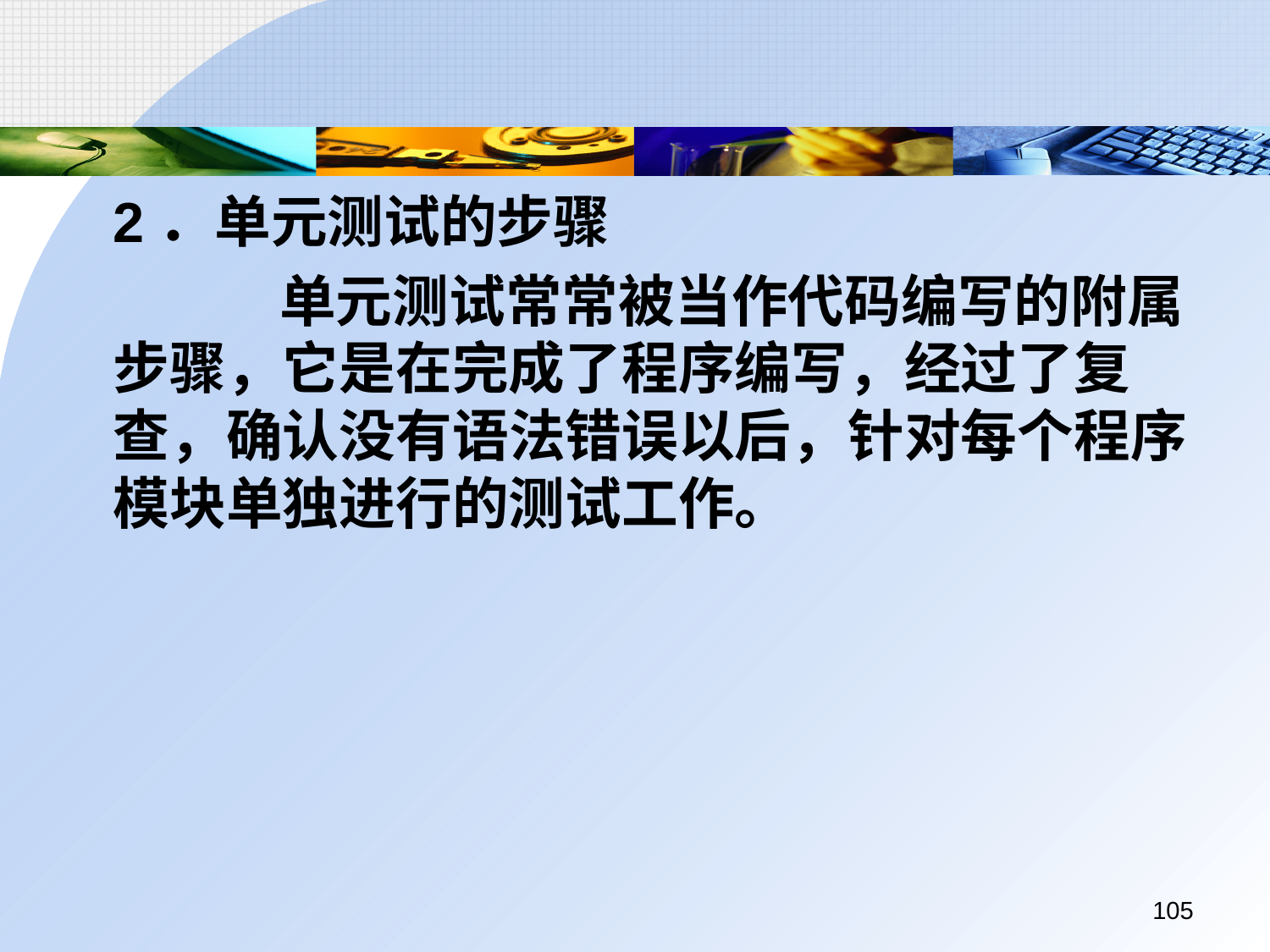

2．单元测试的步骤
		  单元测试常常被当作代码编写的附属步骤，它是在完成了程序编写，经过了复查，确认没有语法错误以后，针对每个程序模块单独进行的测试工作。

105